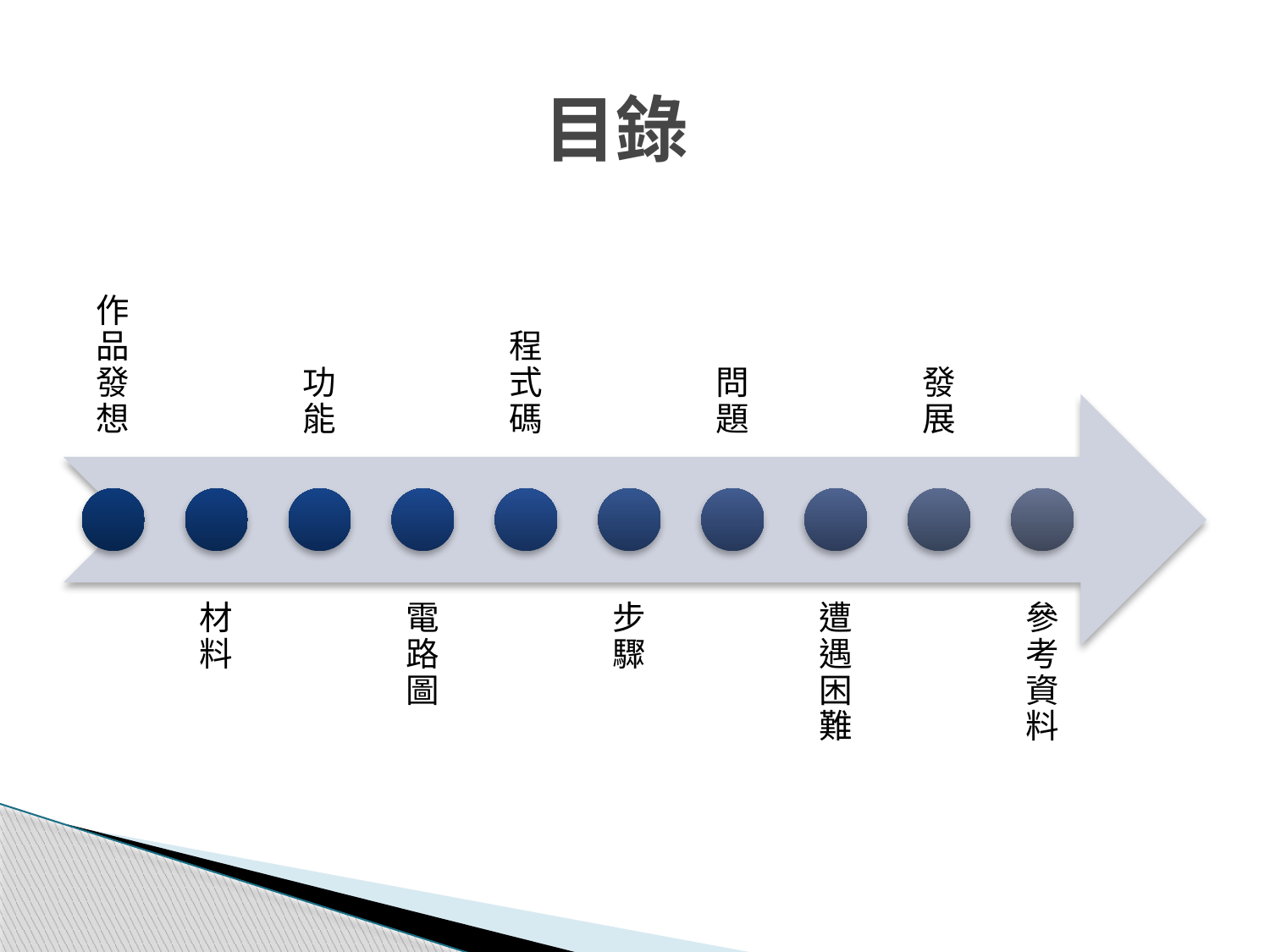

# 目錄
作品發想
材料
功能
電路圖
程式碼
步驟
問題
遭遇困難
發展
參考資料